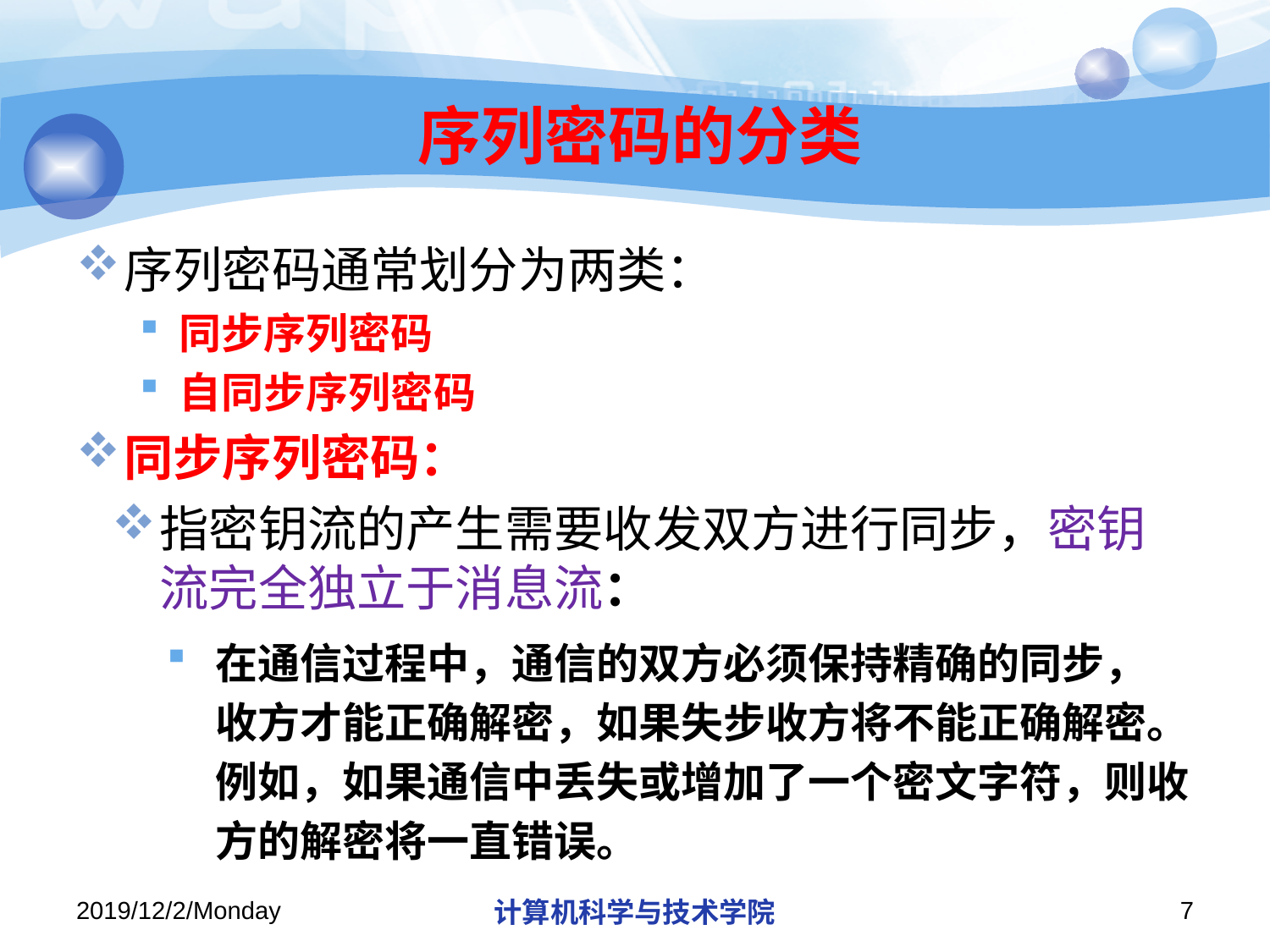

# 序列密码的分类
序列密码通常划分为两类：
同步序列密码
自同步序列密码
同步序列密码：
指密钥流的产生需要收发双方进行同步，密钥流完全独立于消息流：
在通信过程中，通信的双方必须保持精确的同步， 收方才能正确解密，如果失步收方将不能正确解密。例如，如果通信中丢失或增加了一个密文字符，则收方的解密将一直错误。

2019/12/2/Monday
计算机科学与技术学院
7